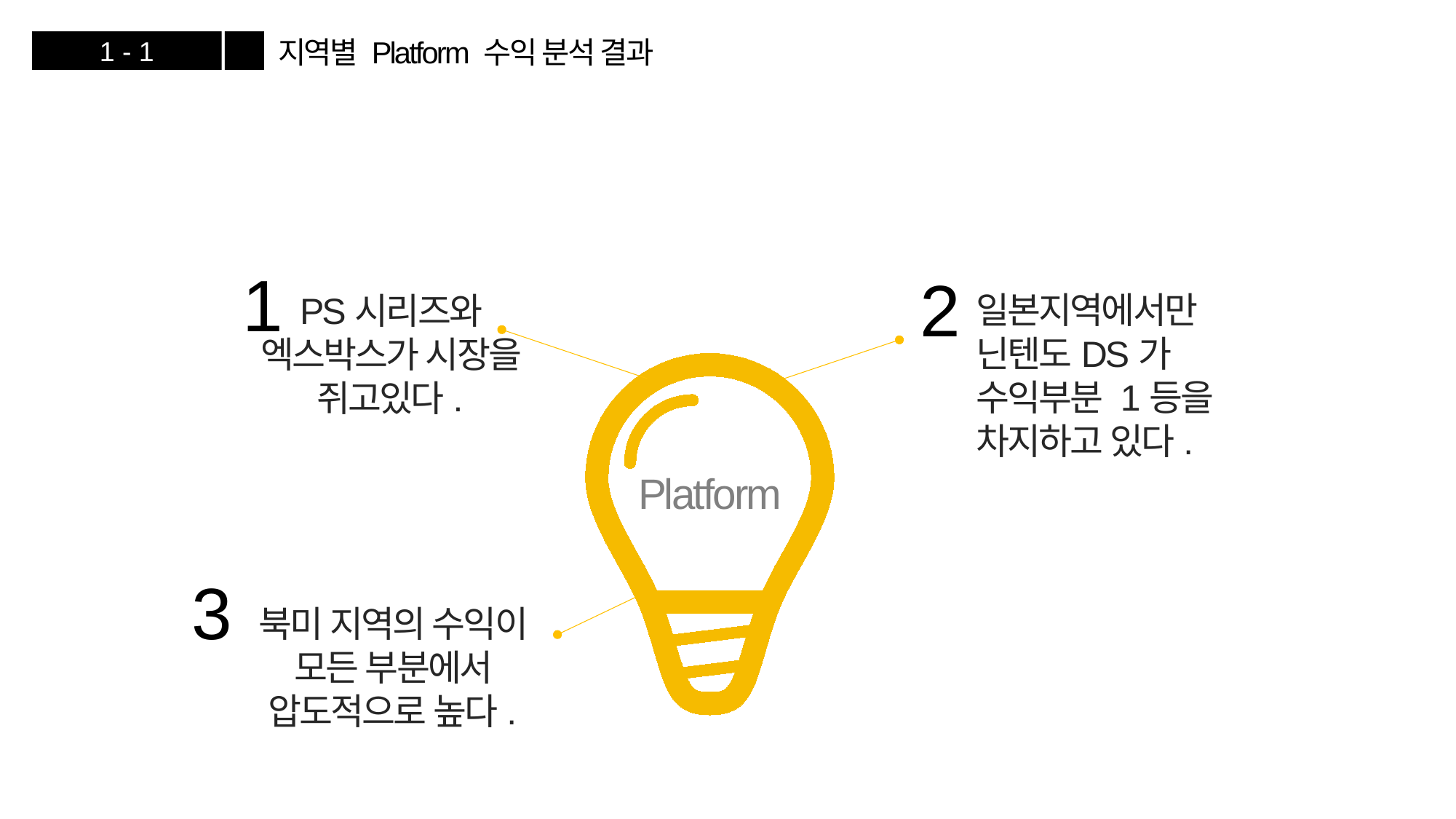

지역별 Platform 수익 분석 결과
1 - 1

1
2
일본지역에서만 닌텐도DS가 수익부분 1등을 차지하고 있다.
PS시리즈와 엑스박스가 시장을 쥐고있다.

Platform
3
북미 지역의 수익이 모든 부분에서 압도적으로 높다.